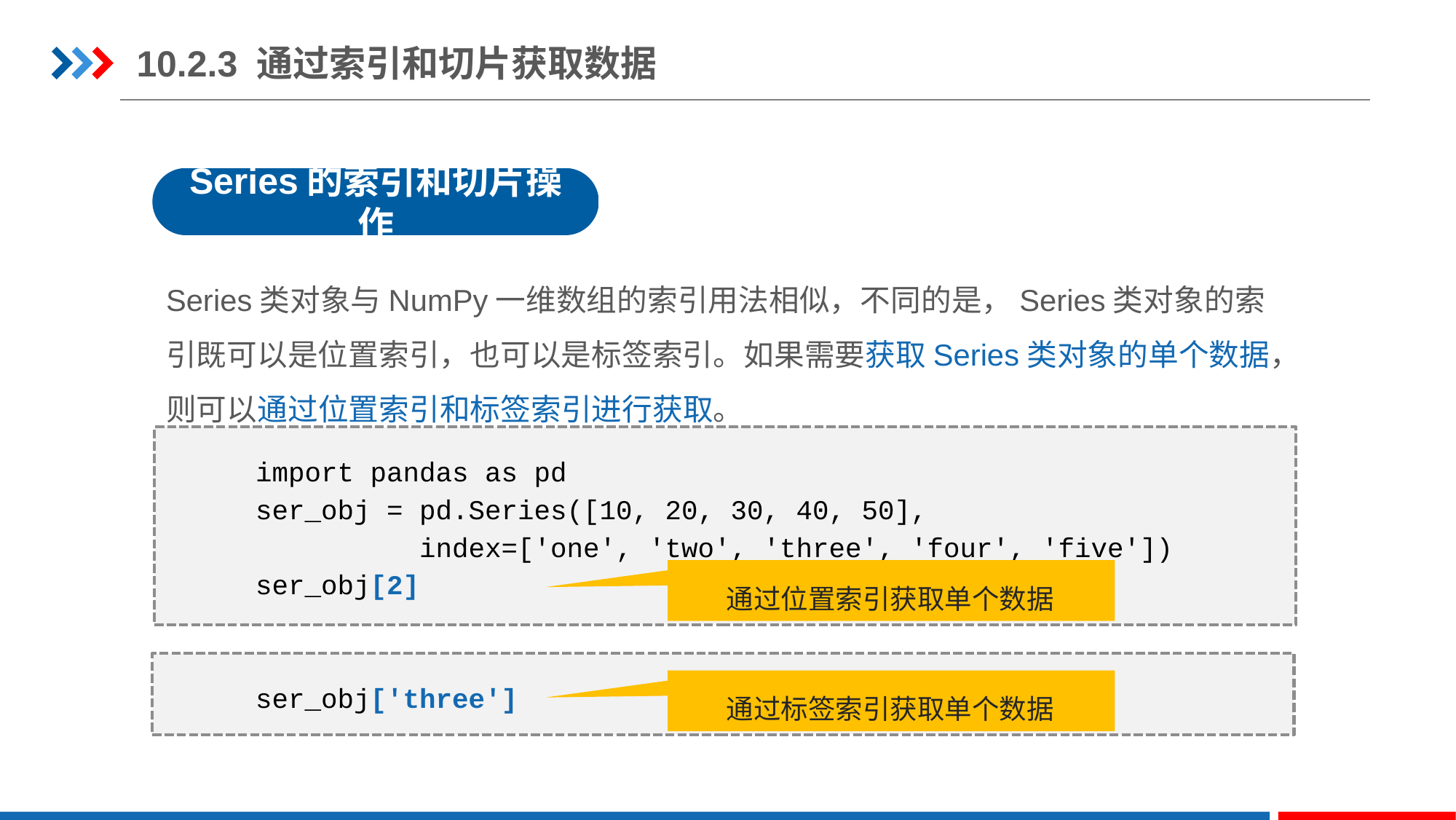

10.2.3 通过索引和切片获取数据
Series的索引和切片操作
Series类对象与NumPy一维数组的索引用法相似，不同的是，Series类对象的索引既可以是位置索引，也可以是标签索引。如果需要获取Series类对象的单个数据，则可以通过位置索引和标签索引进行获取。

import pandas as pd
ser_obj = pd.Series([10, 20, 30, 40, 50],
          index=['one', 'two', 'three', 'four', 'five'])
ser_obj[2]
通过位置索引获取单个数据

通过标签索引获取单个数据

ser_obj['three']